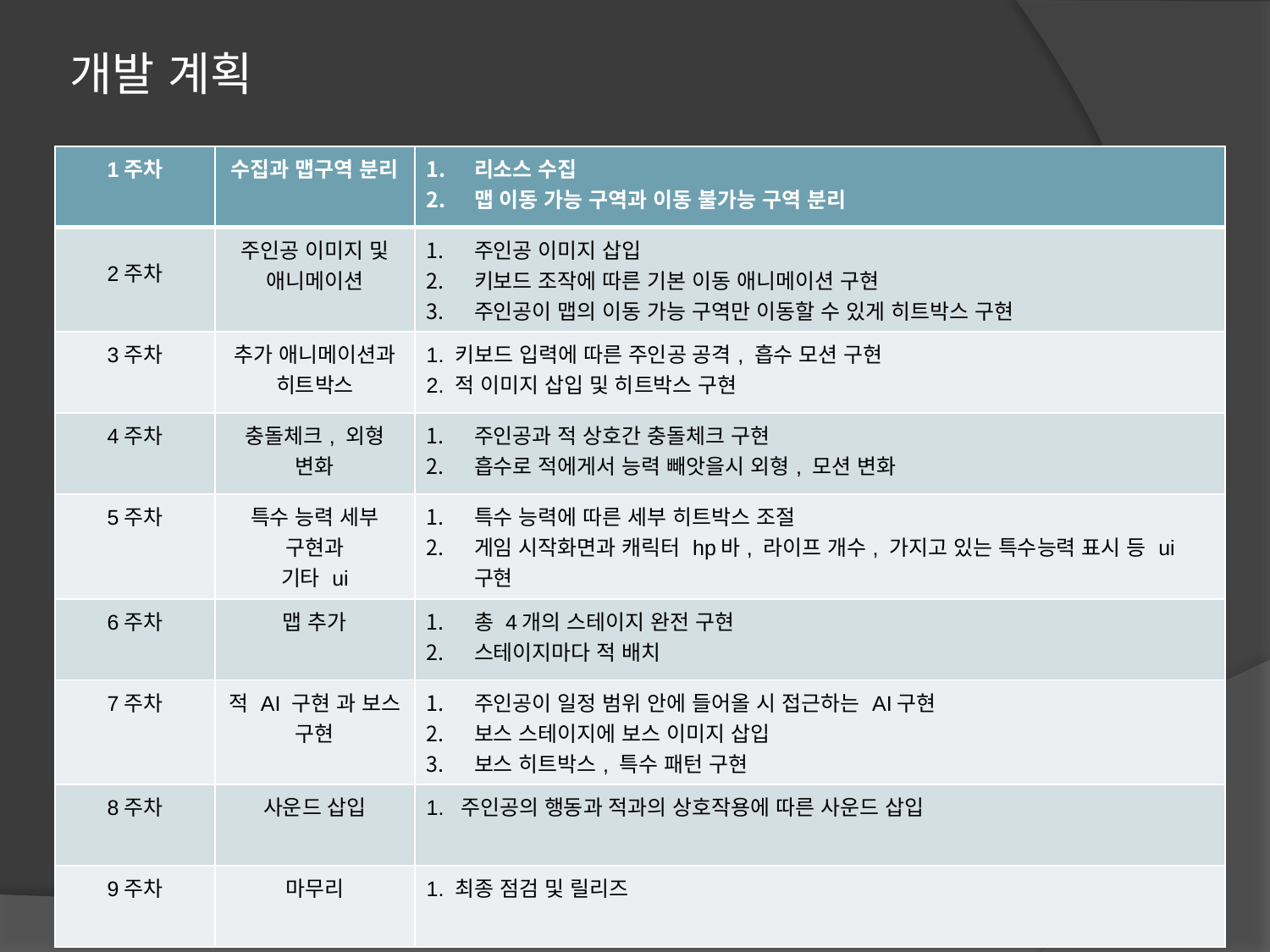

# 개발 계획
| 1주차 | 수집과 맵구역 분리 | 리소스 수집 맵 이동 가능 구역과 이동 불가능 구역 분리 |
| --- | --- | --- |
| 2주차 | 주인공 이미지 및 애니메이션 | 주인공 이미지 삽입 키보드 조작에 따른 기본 이동 애니메이션 구현 주인공이 맵의 이동 가능 구역만 이동할 수 있게 히트박스 구현 |
| 3주차 | 추가 애니메이션과 히트박스 | 1. 키보드 입력에 따른 주인공 공격, 흡수 모션 구현 2. 적 이미지 삽입 및 히트박스 구현 |
| 4주차 | 충돌체크, 외형 변화 | 주인공과 적 상호간 충돌체크 구현 흡수로 적에게서 능력 빼앗을시 외형, 모션 변화 |
| 5주차 | 특수 능력 세부 구현과 기타 ui | 특수 능력에 따른 세부 히트박스 조절 게임 시작화면과 캐릭터 hp바, 라이프 개수, 가지고 있는 특수능력 표시 등 ui 구현 |
| 6주차 | 맵 추가 | 총 4개의 스테이지 완전 구현 스테이지마다 적 배치 |
| 7주차 | 적 AI 구현 과 보스 구현 | 주인공이 일정 범위 안에 들어올 시 접근하는 AI구현 보스 스테이지에 보스 이미지 삽입 보스 히트박스, 특수 패턴 구현 |
| 8주차 | 사운드 삽입 | 1. 주인공의 행동과 적과의 상호작용에 따른 사운드 삽입 |
| 9주차 | 마무리 | 1. 최종 점검 및 릴리즈 |